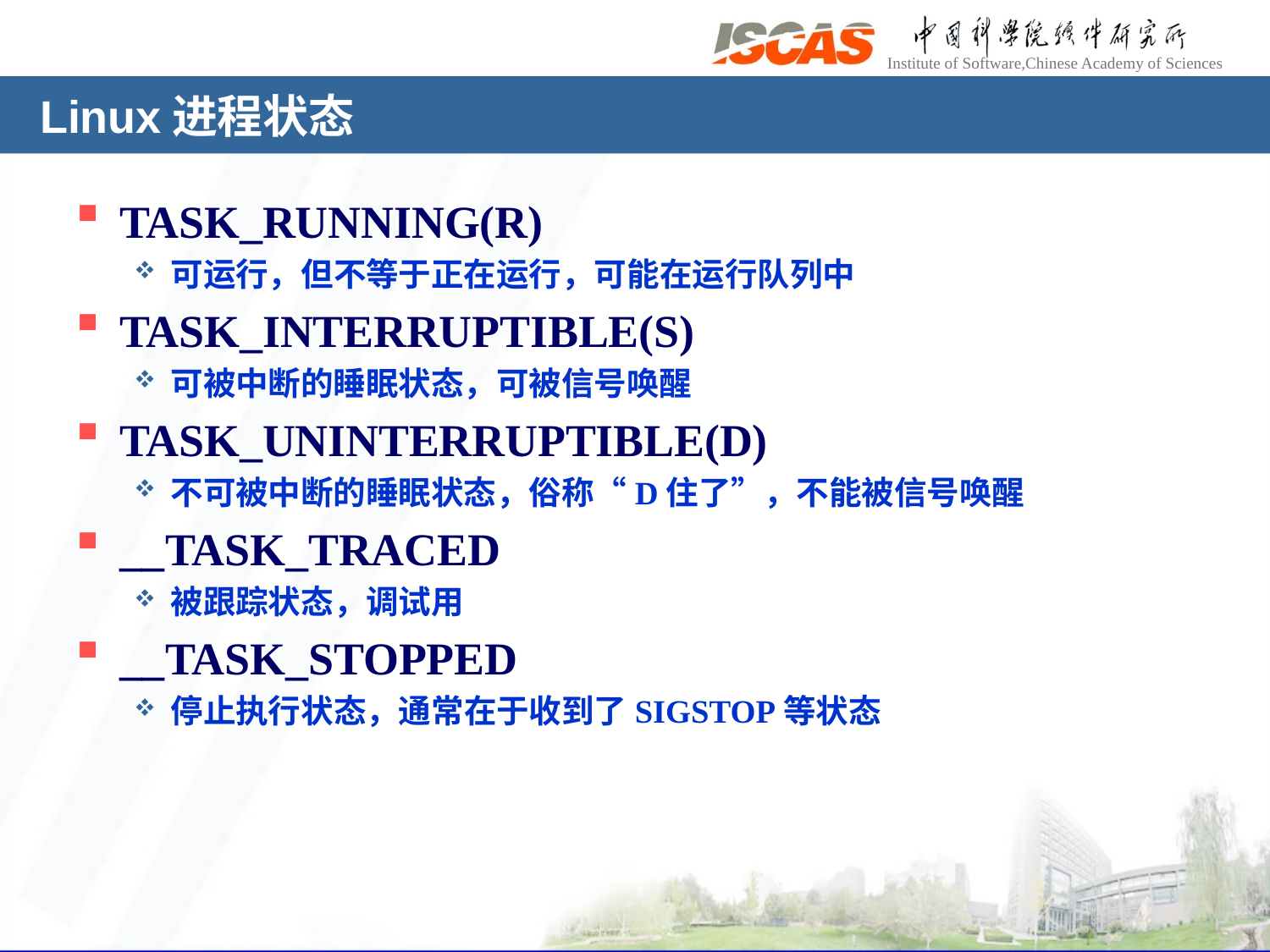

# Linux进程状态
TASK_RUNNING(R)
可运行，但不等于正在运行，可能在运行队列中
TASK_INTERRUPTIBLE(S)
可被中断的睡眠状态，可被信号唤醒
TASK_UNINTERRUPTIBLE(D)
不可被中断的睡眠状态，俗称“D住了”，不能被信号唤醒
__TASK_TRACED
被跟踪状态，调试用
__TASK_STOPPED
停止执行状态，通常在于收到了SIGSTOP等状态